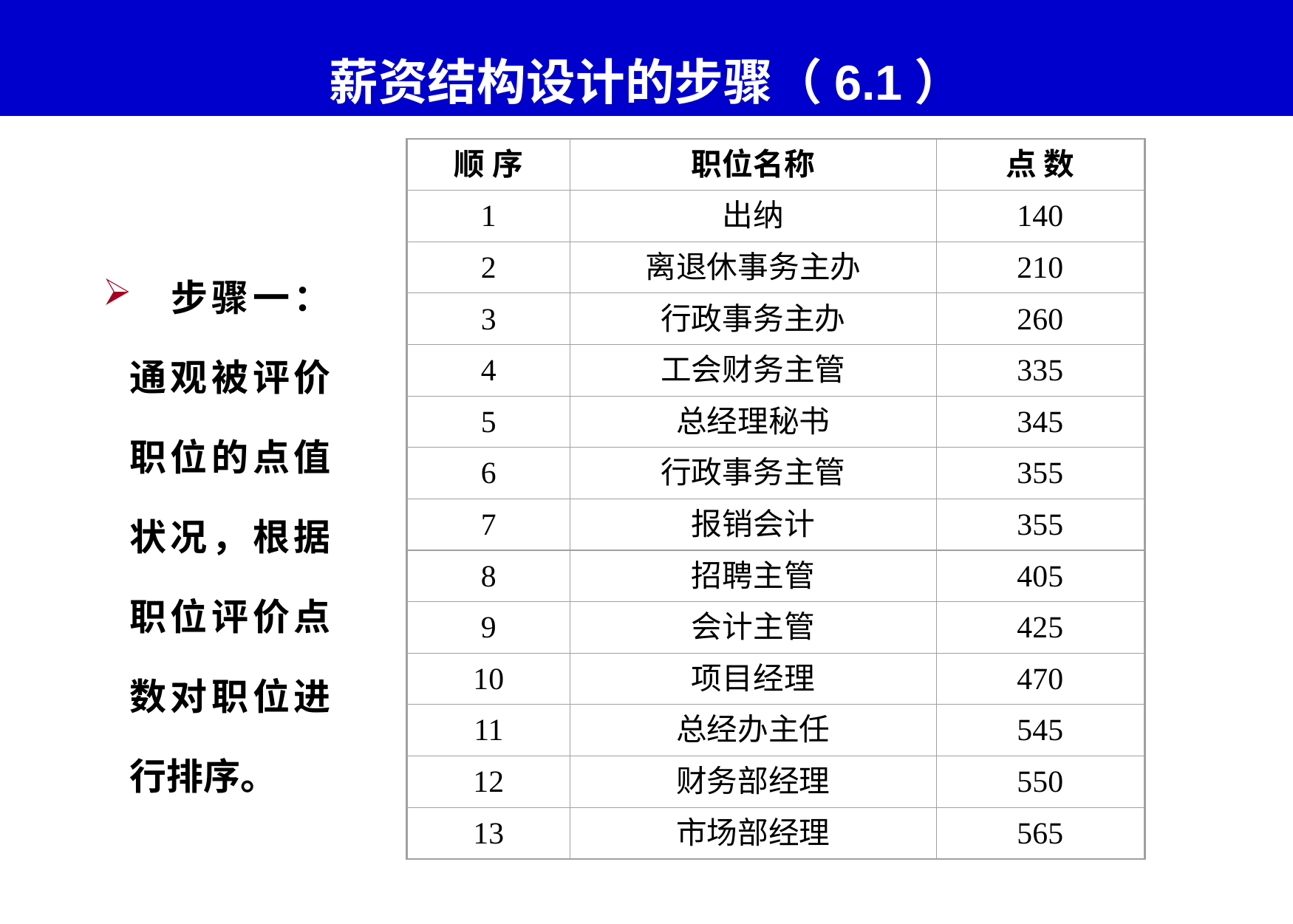

# 薪资结构设计的步骤（6.1）

顺 序

职位名称

点 数

1

出纳

140

2

离退休事务主办

210

3

行政事务主办

260

4

工会财务主管

335

5

总经理秘书

345

6

行政事务主管

355

7

报销会计

355

8

招聘主管

405

9

会计主管

425

10

项目经理

470

11

总经办主任

545

12

财务部经理

550

13

市场部经理

565

  步骤一：通观被评价职位的点值状况，根据职位评价点数对职位进行排序。